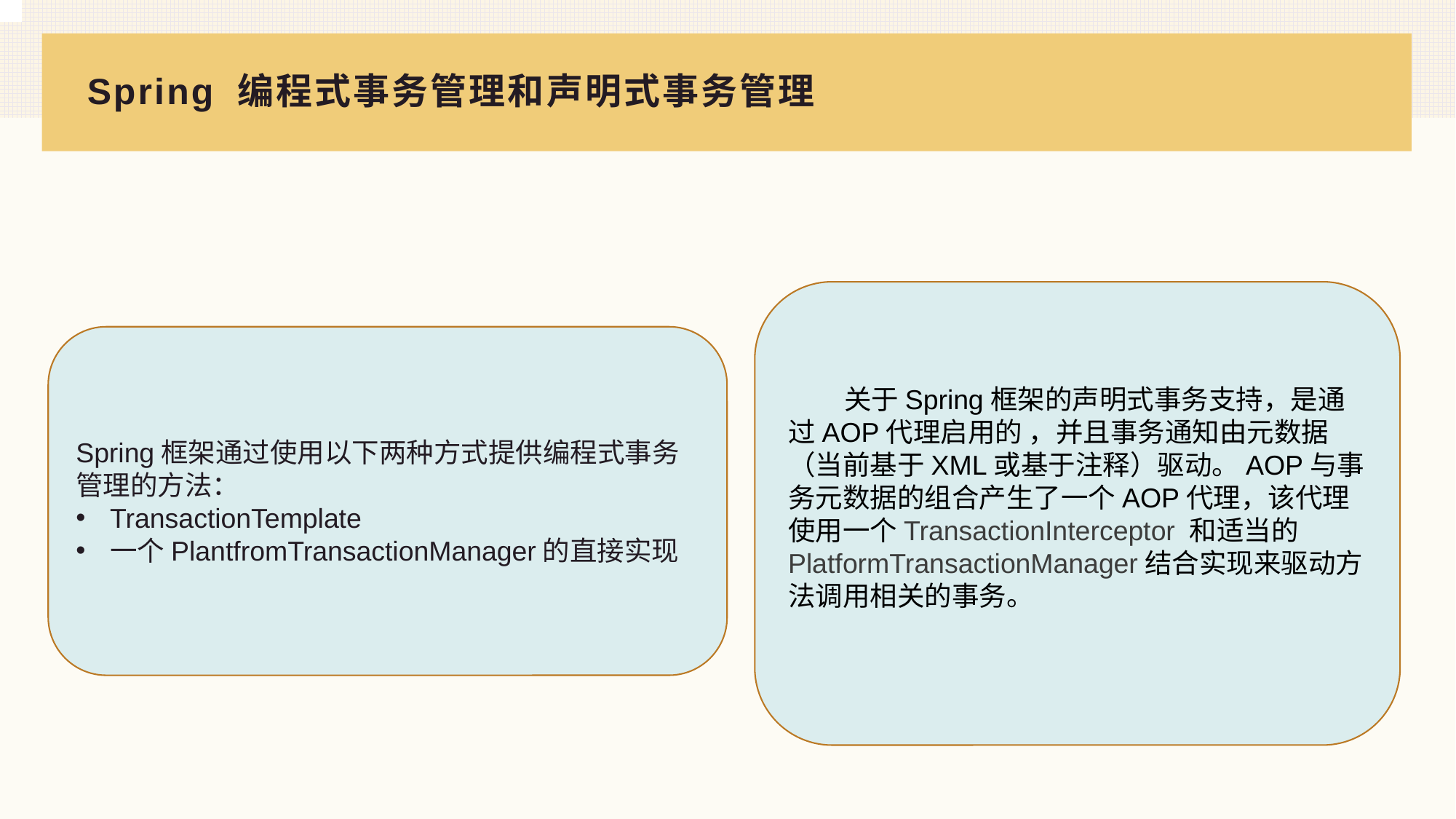

# Spring 编程式事务管理和声明式事务管理
        关于Spring框架的声明式事务支持，是通过AOP代理启用的 ，并且事务通知由元数据（当前基于XML或基于注释）驱动。AOP与事务元数据的组合产生了一个AOP代理，该代理使用一个TransactionInterceptor 和适当的PlatformTransactionManager结合实现来驱动方法调用相关的事务。

Spring框架通过使用以下两种方式提供编程式事务管理的方法：
TransactionTemplate
一个PlantfromTransactionManager的直接实现